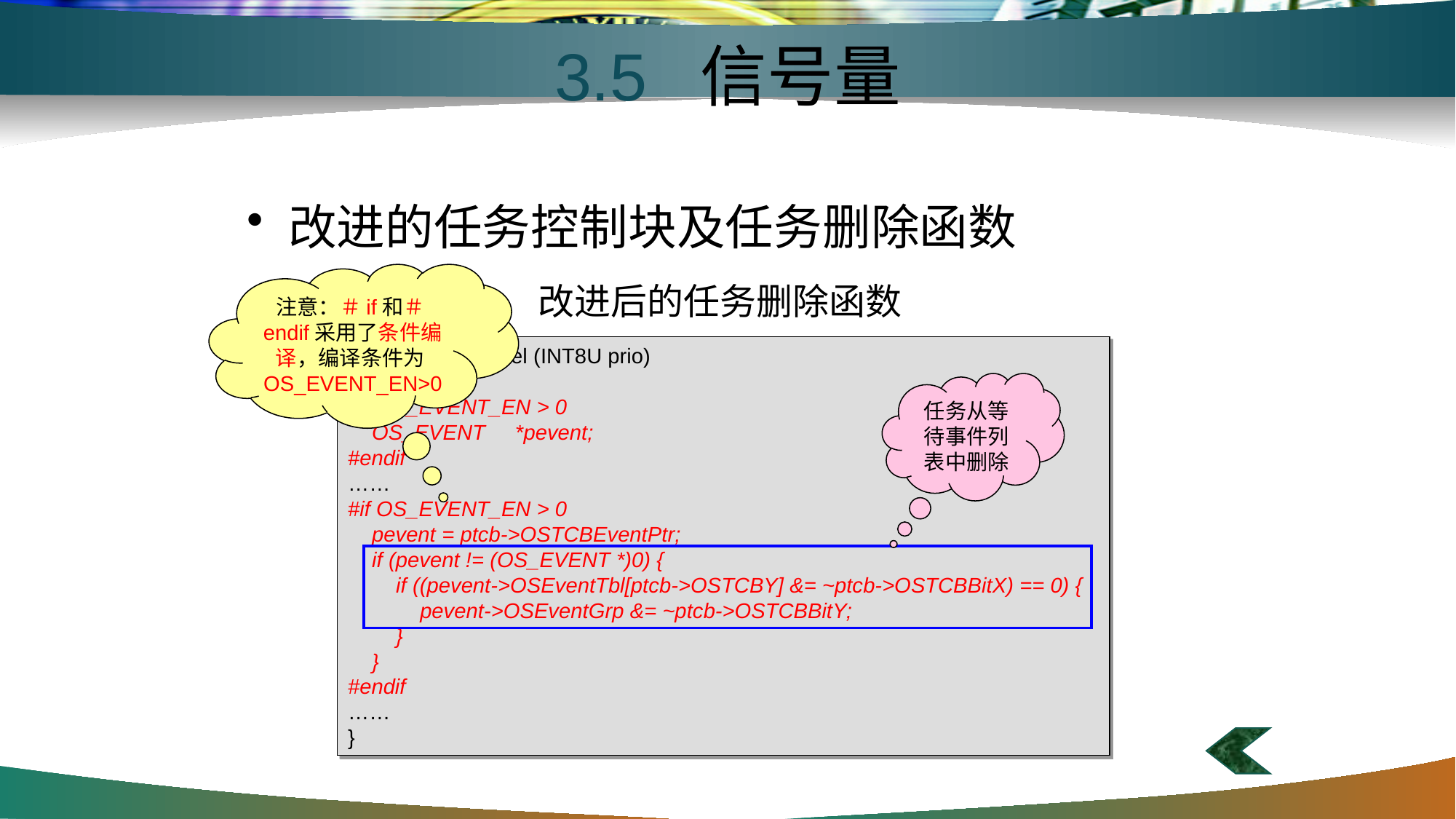

3.5  信号量
#

改进的任务控制块及任务删除函数
注意：＃if和＃endif采用了条件编译，编译条件为OS_EVENT_EN>0
改进后的任务删除函数
INT8U  OSTaskDel (INT8U prio)
{
#if OS_EVENT_EN > 0
    OS_EVENT     *pevent;
#endif
……
#if OS_EVENT_EN > 0
    pevent = ptcb->OSTCBEventPtr;
    if (pevent != (OS_EVENT *)0) {
        if ((pevent->OSEventTbl[ptcb->OSTCBY] &= ~ptcb->OSTCBBitX) == 0) {
            pevent->OSEventGrp &= ~ptcb->OSTCBBitY;
        }
    }
#endif
……
}
任务从等待事件列表中删除